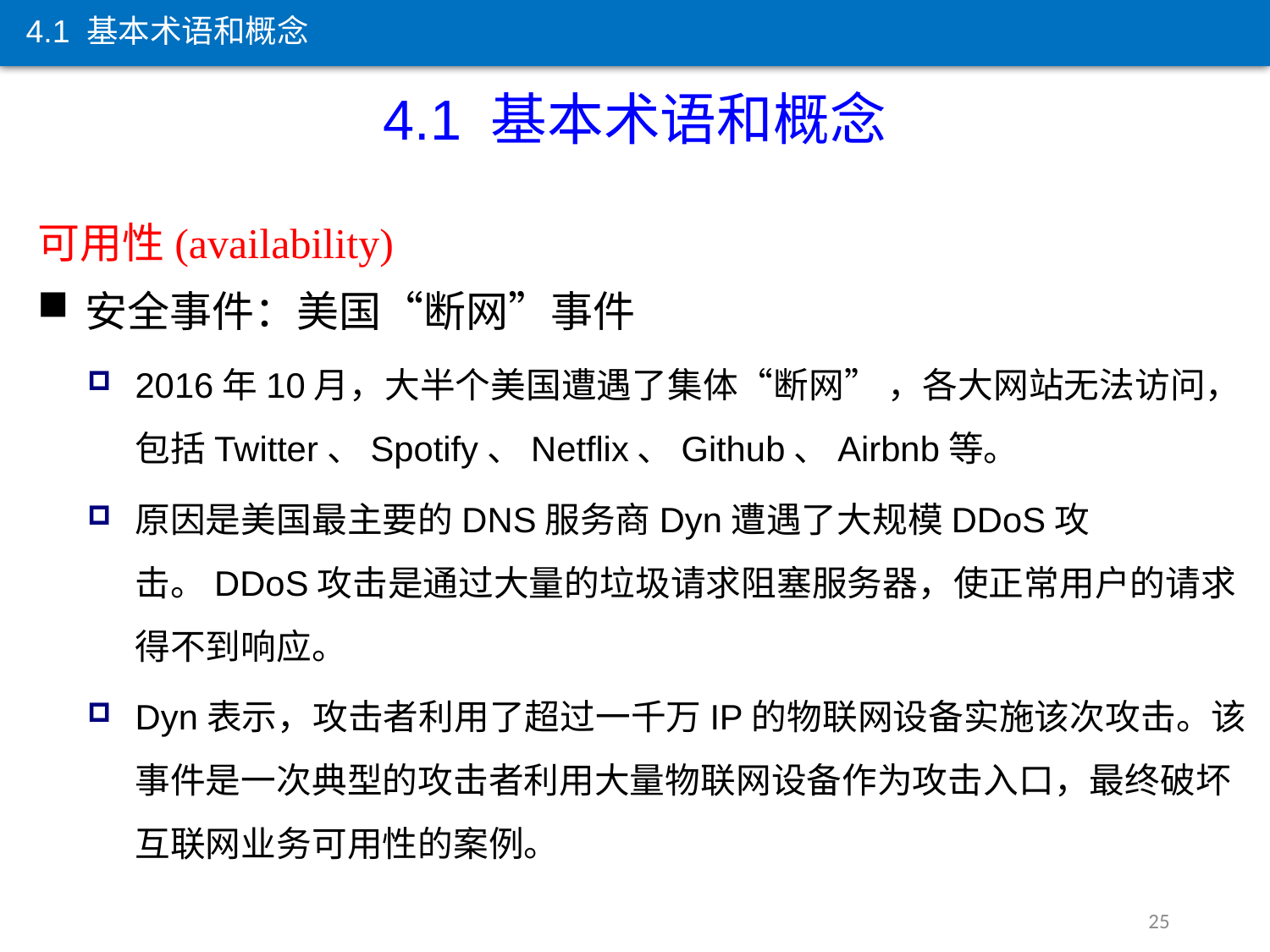

4.1 基本术语和概念
4.1 基本术语和概念
可用性(availability)
安全事件：美国“断网”事件

2016年10月，大半个美国遭遇了集体“断网” ，各大网站无法访问，包括Twitter、Spotify、Netflix、Github、Airbnb等。
原因是美国最主要的DNS服务商Dyn遭遇了大规模DDoS攻击。DDoS攻击是通过大量的垃圾请求阻塞服务器，使正常用户的请求得不到响应。
Dyn表示，攻击者利用了超过一千万IP的物联网设备实施该次攻击。该事件是一次典型的攻击者利用大量物联网设备作为攻击入口，最终破坏互联网业务可用性的案例。
25